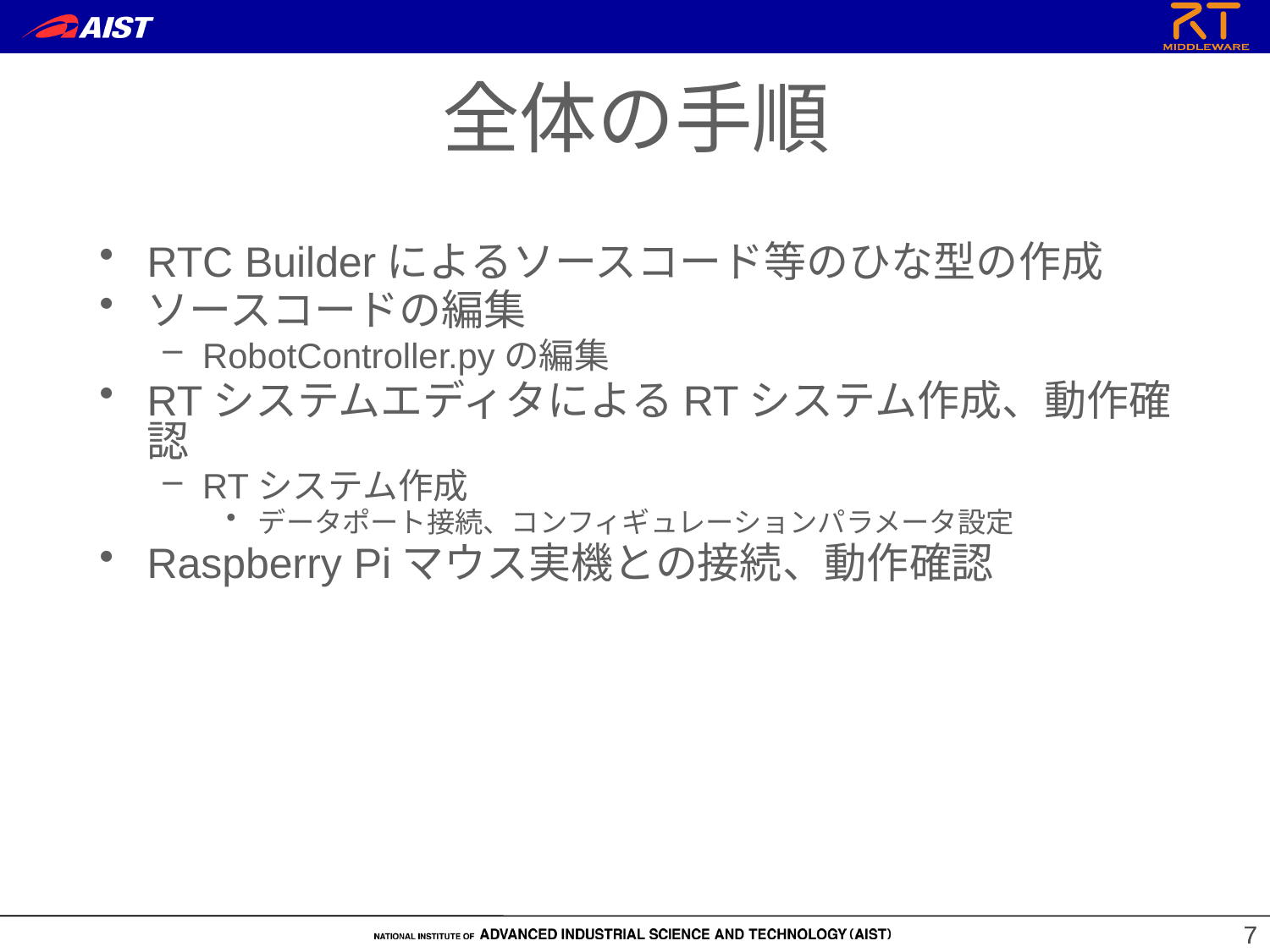

全体の手順
RTC Builderによるソースコード等のひな型の作成
ソースコードの編集
RobotController.pyの編集
RTシステムエディタによるRTシステム作成、動作確認
RTシステム作成
データポート接続、コンフィギュレーションパラメータ設定
Raspberry Piマウス実機との接続、動作確認
7
7